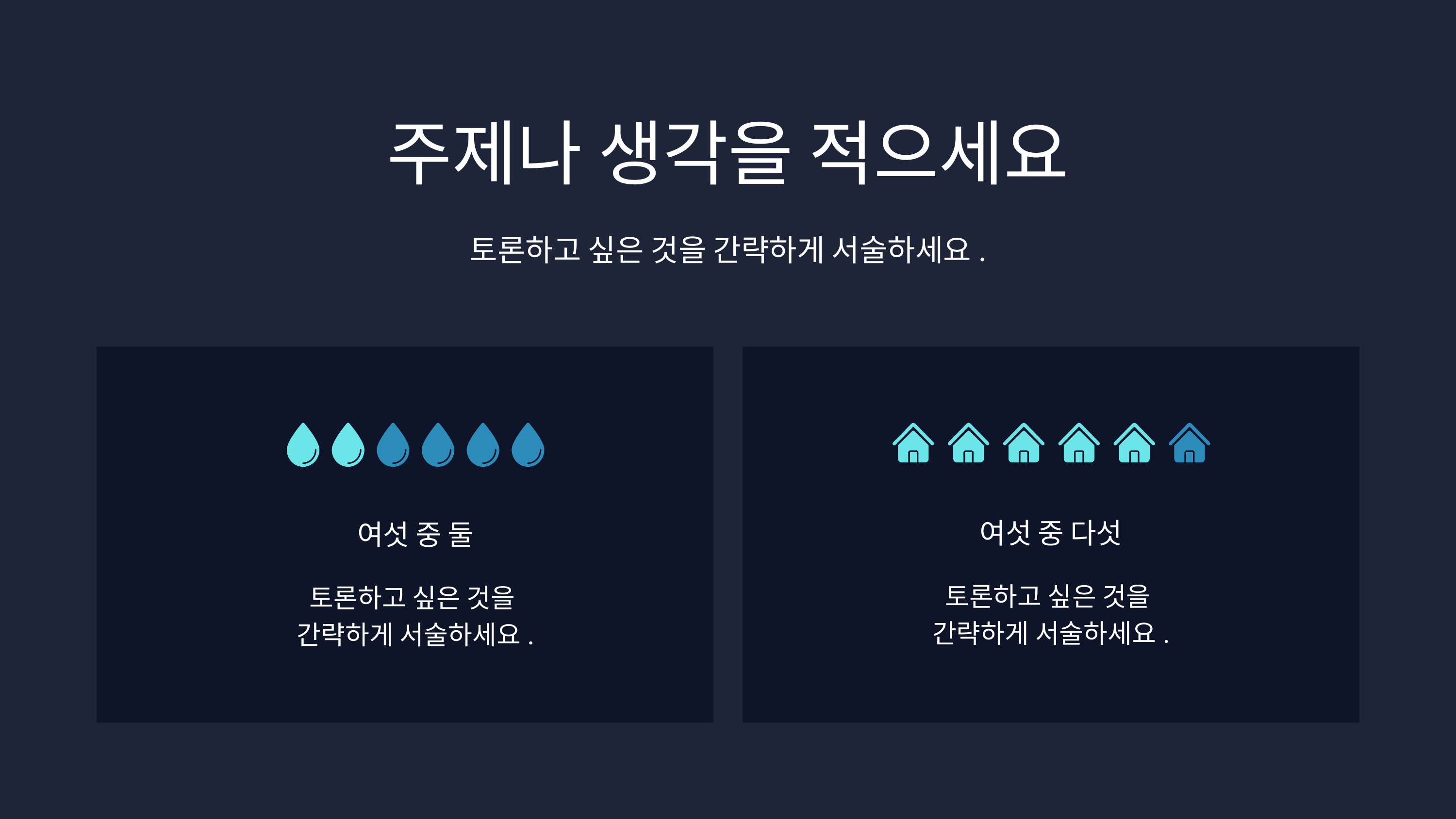

주제나 생각을 적으세요
토론하고 싶은 것을 간략하게 서술하세요.

여섯 중 다섯
여섯 중 둘
토론하고 싶은 것을
간략하게 서술하세요.
토론하고 싶은 것을
간략하게 서술하세요.